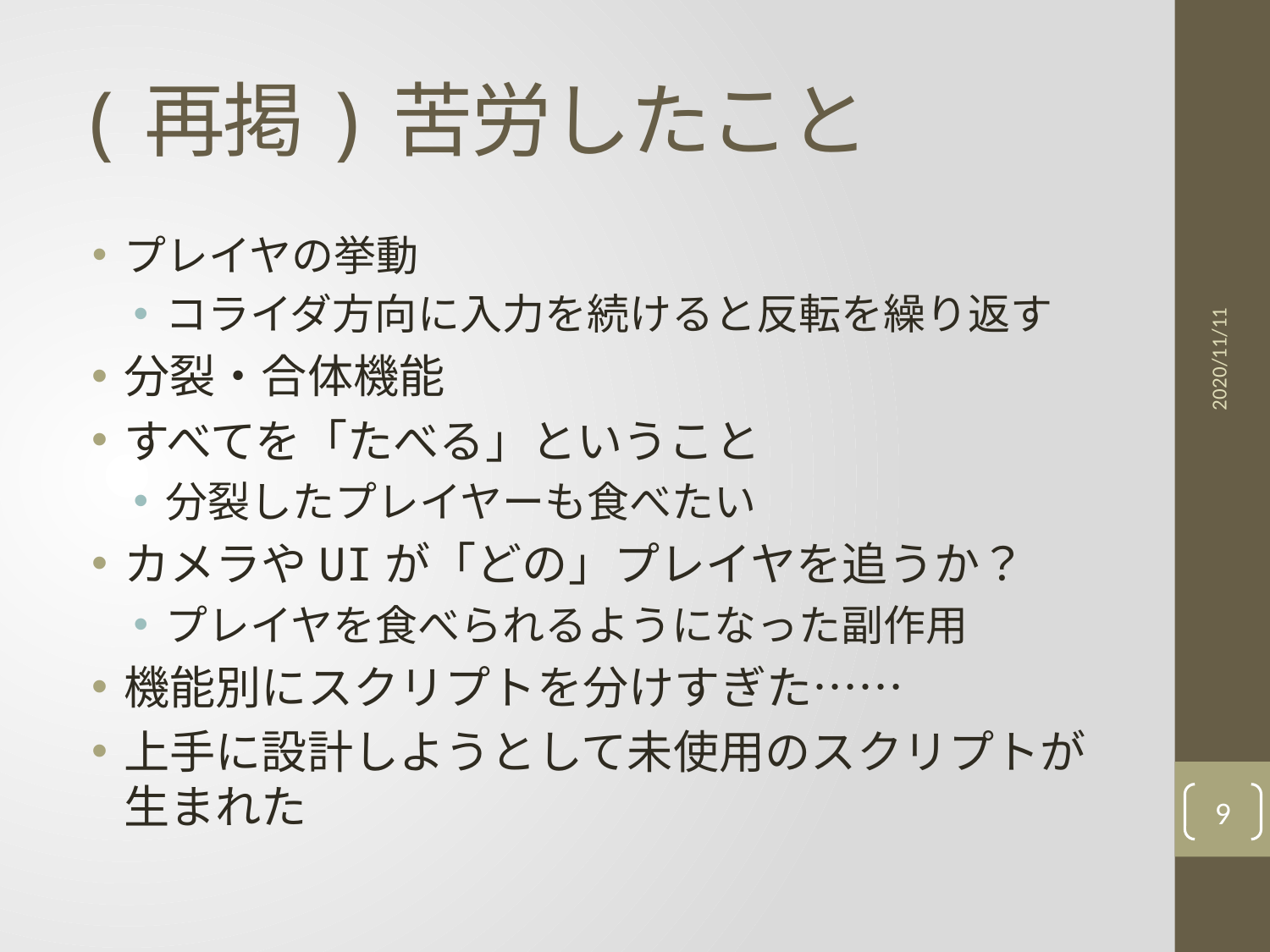

# (再掲)苦労したこと
プレイヤの挙動
コライダ方向に入力を続けると反転を繰り返す
分裂・合体機能
すべてを「たべる」ということ
分裂したプレイヤーも食べたい
カメラやUIが「どの」プレイヤを追うか？
プレイヤを食べられるようになった副作用
機能別にスクリプトを分けすぎた……
上手に設計しようとして未使用のスクリプトが生まれた
2020/11/11
9